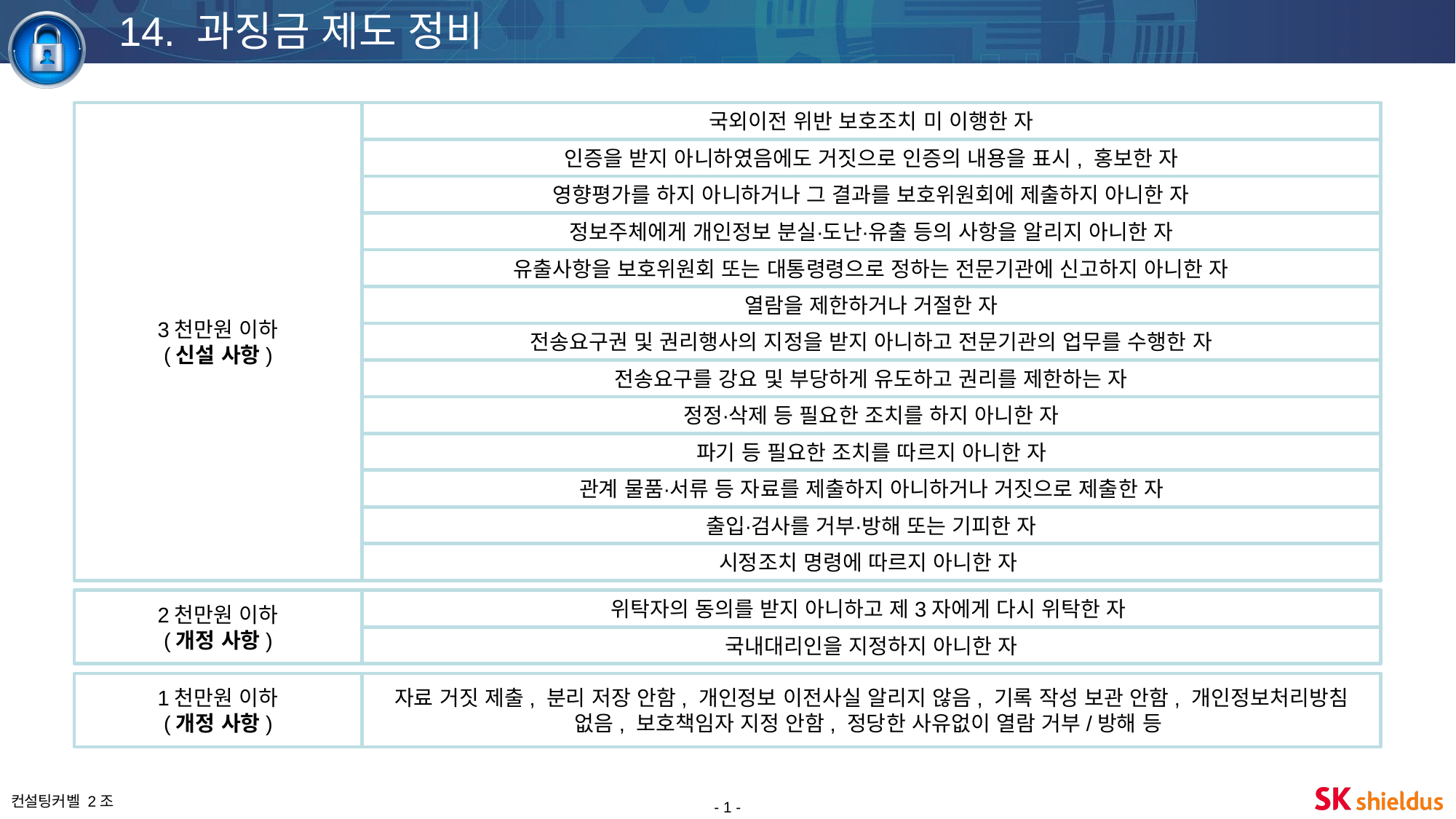

14. 과징금 제도 정비

3천만원 이하
(신설 사항)
국외이전 위반 보호조치 미 이행한 자
인증을 받지 아니하였음에도 거짓으로 인증의 내용을 표시, 홍보한 자
영향평가를 하지 아니하거나 그 결과를 보호위원회에 제출하지 아니한 자
정보주체에게 개인정보 분실∙도난∙유출 등의 사항을 알리지 아니한 자
유출사항을 보호위원회 또는 대통령령으로 정하는 전문기관에 신고하지 아니한 자
열람을 제한하거나 거절한 자
전송요구권 및 권리행사의 지정을 받지 아니하고 전문기관의 업무를 수행한 자
전송요구를 강요 및 부당하게 유도하고 권리를 제한하는 자
정정∙삭제 등 필요한 조치를 하지 아니한 자
파기 등 필요한 조치를 따르지 아니한 자
관계 물품∙서류 등 자료를 제출하지 아니하거나 거짓으로 제출한 자
출입∙검사를 거부∙방해 또는 기피한 자
시정조치 명령에 따르지 아니한 자
2천만원 이하
(개정 사항)
위탁자의 동의를 받지 아니하고 제3자에게 다시 위탁한 자
국내대리인을 지정하지 아니한 자
1천만원 이하
(개정 사항)
자료 거짓 제출, 분리 저장 안함, 개인정보 이전사실 알리지 않음, 기록 작성 보관 안함, 개인정보처리방침 없음, 보호책임자 지정 안함, 정당한 사유없이 열람 거부/방해 등
- 1 -